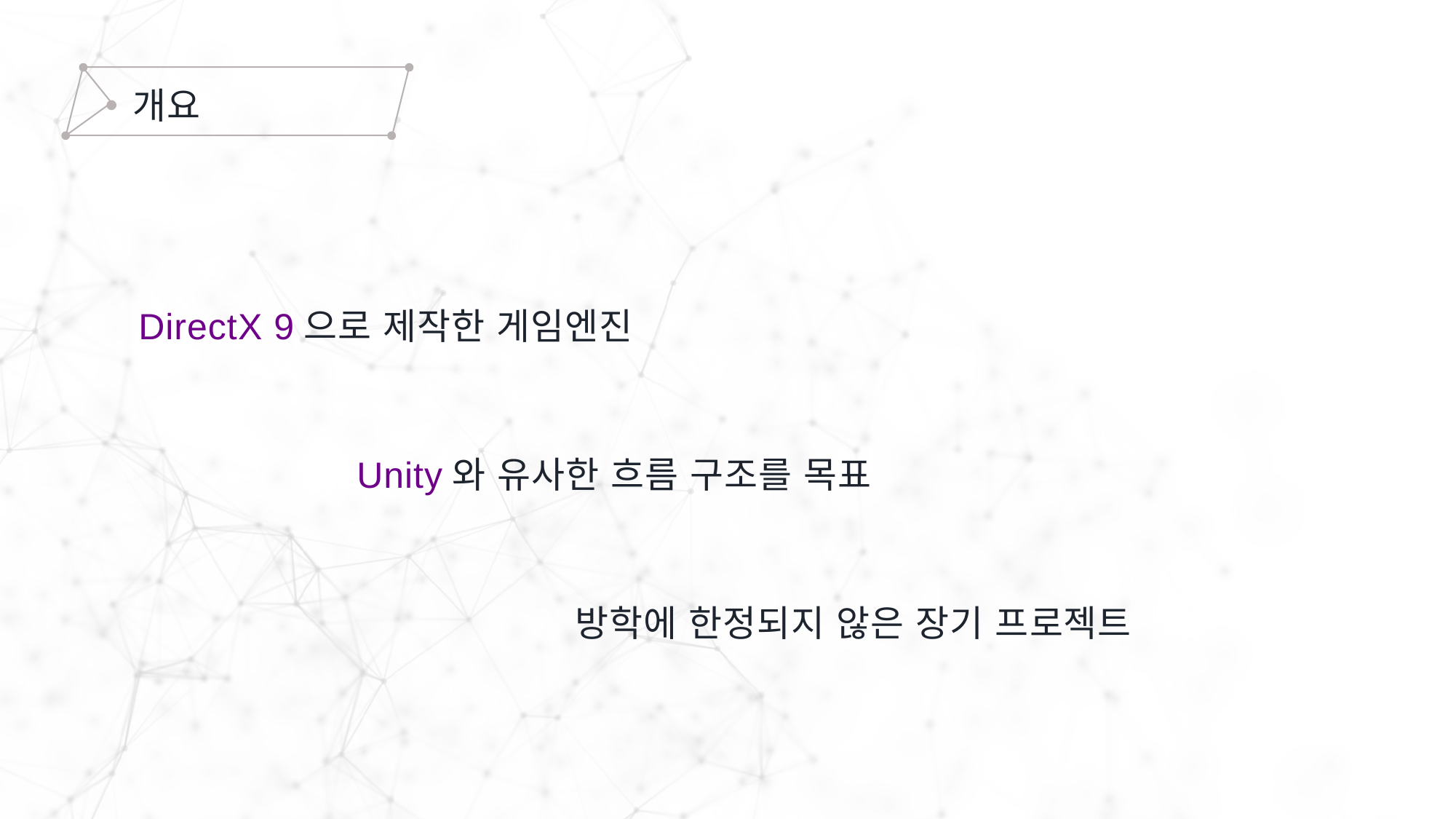

개요

DirectX 9으로 제작한 게임엔진

		Unity와 유사한 흐름 구조를 목표

 				방학에 한정되지 않은 장기 프로젝트